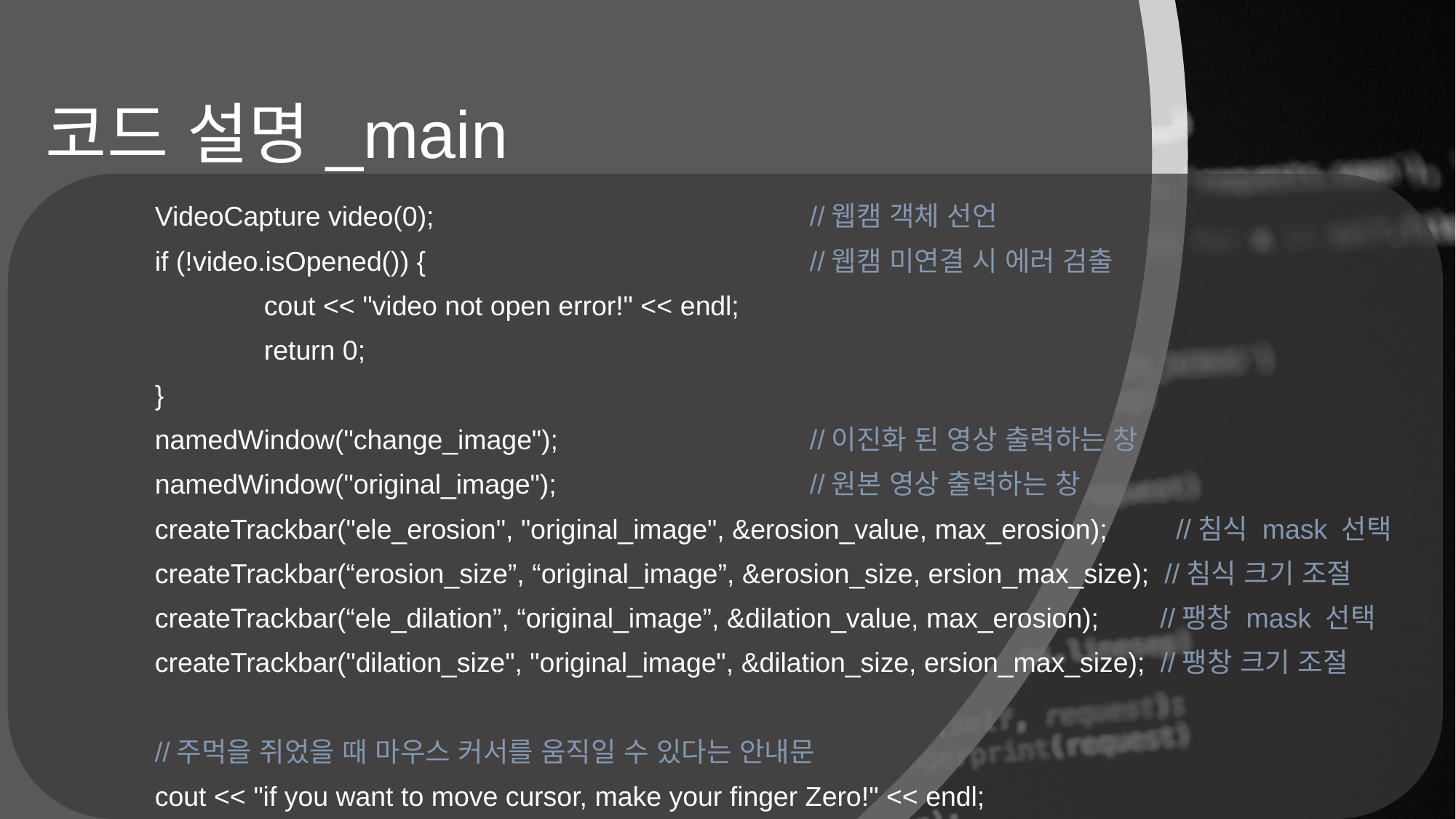

# 코드 설명_main

	VideoCapture video(0);				//웹캠 객체 선언
	if (!video.isOpened()) {				//웹캠 미연결 시 에러 검출
		cout << "video not open error!" << endl;
		return 0;
	}
	namedWindow("change_image");			//이진화 된 영상 출력하는 창
	namedWindow("original_image");			//원본 영상 출력하는 창
	createTrackbar("ele_erosion", "original_image", &erosion_value, max_erosion);         //침식 mask 선택
	createTrackbar(“erosion_size”, “original_image”, &erosion_size, ersion_max_size);  //침식 크기 조절
	createTrackbar(“ele_dilation”, “original_image”, &dilation_value, max_erosion);        //팽창 mask 선택
	createTrackbar("dilation_size", "original_image", &dilation_size, ersion_max_size);  //팽창 크기 조절

	//주먹을 쥐었을 때 마우스 커서를 움직일 수 있다는 안내문
	cout << "if you want to move cursor, make your finger Zero!" << endl;